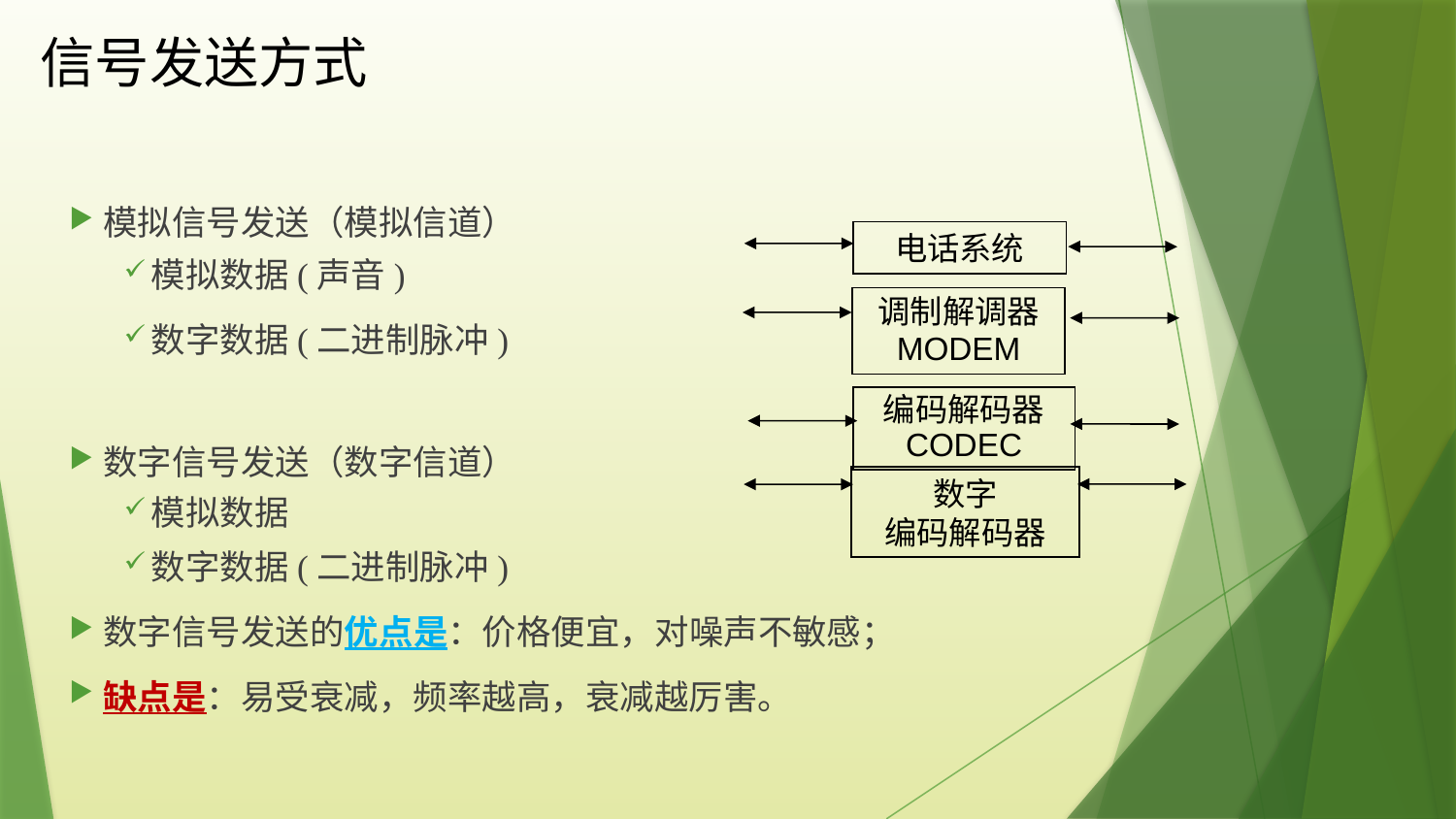

# 信号发送方式
模拟信号发送（模拟信道）
模拟数据(声音)
数字数据(二进制脉冲)

数字信号发送（数字信道）
模拟数据
数字数据(二进制脉冲)
数字信号发送的优点是：价格便宜，对噪声不敏感；
缺点是：易受衰减，频率越高，衰减越厉害。
电话系统

调制解调器
MODEM

编码解码器
CODEC

数字
编码解码器